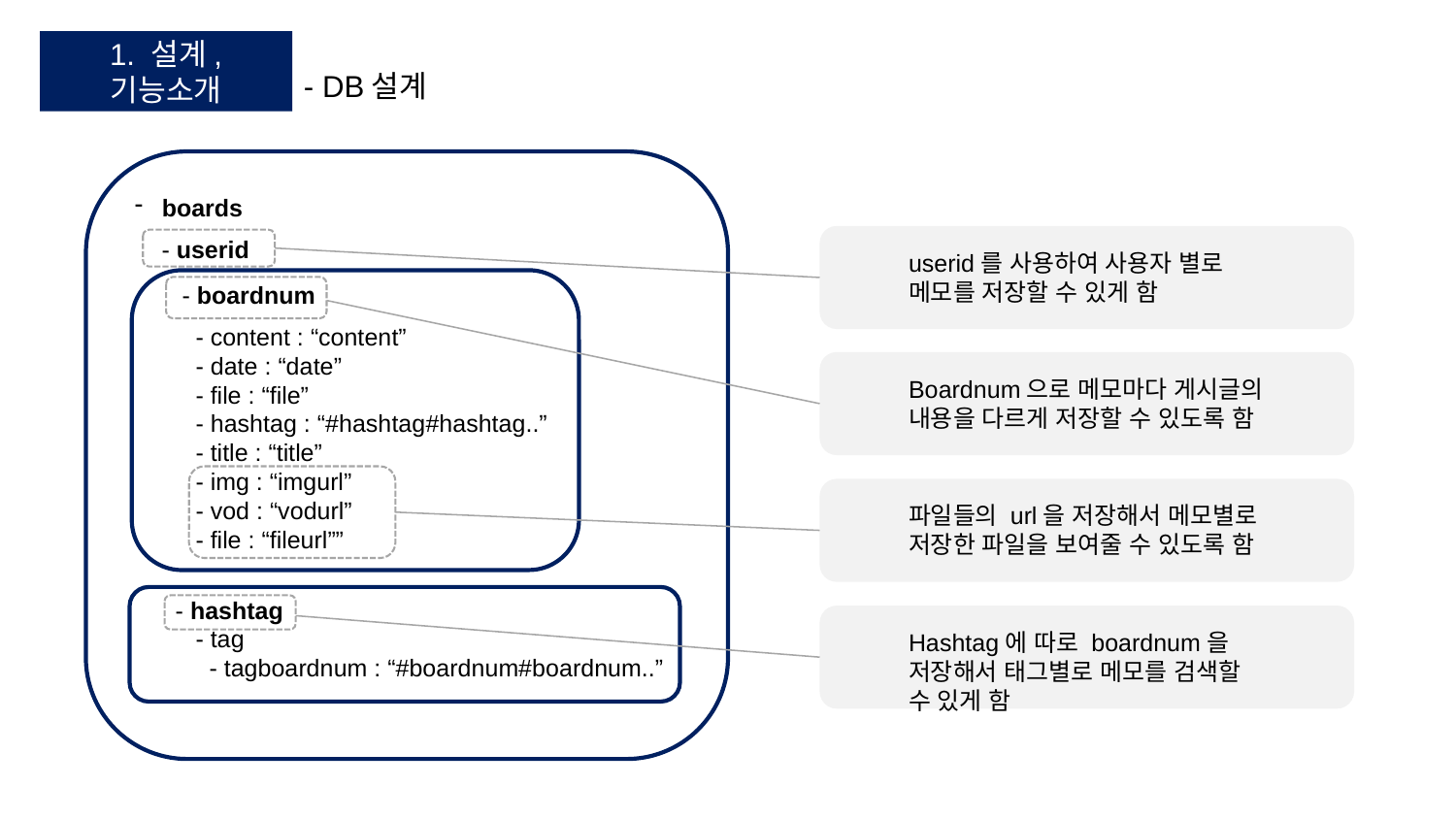

1. 설계, 기능소개
- DB설계

boards

    - userid

       - boardnum

         - content : “content”
         - date : “date”
         - file : “file”
         - hashtag : “#hashtag#hashtag..”
         - title : “title”
         - img : “imgurl”
         - vod : “vodurl”
         - file : “fileurl””

      - hashtag
         - tag
           - tagboardnum : “#boardnum#boardnum..”

userid를 사용하여 사용자 별로 메모를 저장할 수 있게 함

Boardnum으로 메모마다 게시글의 내용을 다르게 저장할 수 있도록 함

파일들의 url을 저장해서 메모별로 저장한 파일을 보여줄 수 있도록 함

Hashtag에 따로 boardnum을 저장해서 태그별로 메모를 검색할 수 있게 함